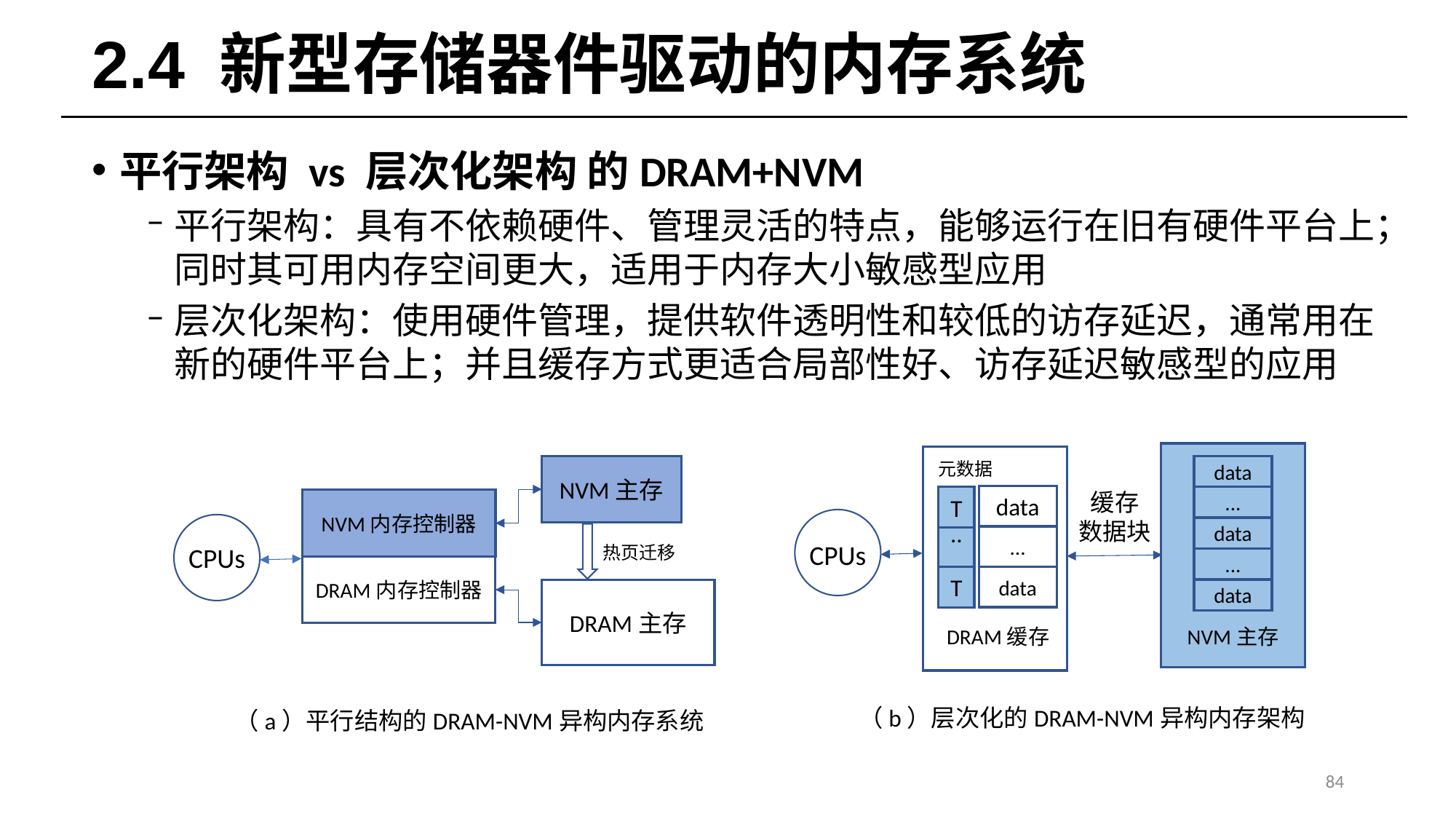

# 2.4 新型存储器件驱动的内存系统
平行架构 vs 层次化架构 的DRAM+NVM
平行架构：具有不依赖硬件、管理灵活的特点，能够运行在旧有硬件平台上；同时其可用内存空间更大，适用于内存大小敏感型应用
层次化架构：使用硬件管理，提供软件透明性和较低的访存延迟，通常用在新的硬件平台上；并且缓存方式更适合局部性好、访存延迟敏感型的应用

元数据
data
缓存
数据块
data
...
T

data
...
...
CPUs
...
T
data
data
DRAM缓存
NVM主存
（b）层次化的DRAM-NVM异构内存架构
NVM主存
NVM内存控制器

CPUs
热页迁移
DRAM内存控制器
DRAM主存
（a）平行结构的DRAM-NVM异构内存系统
84